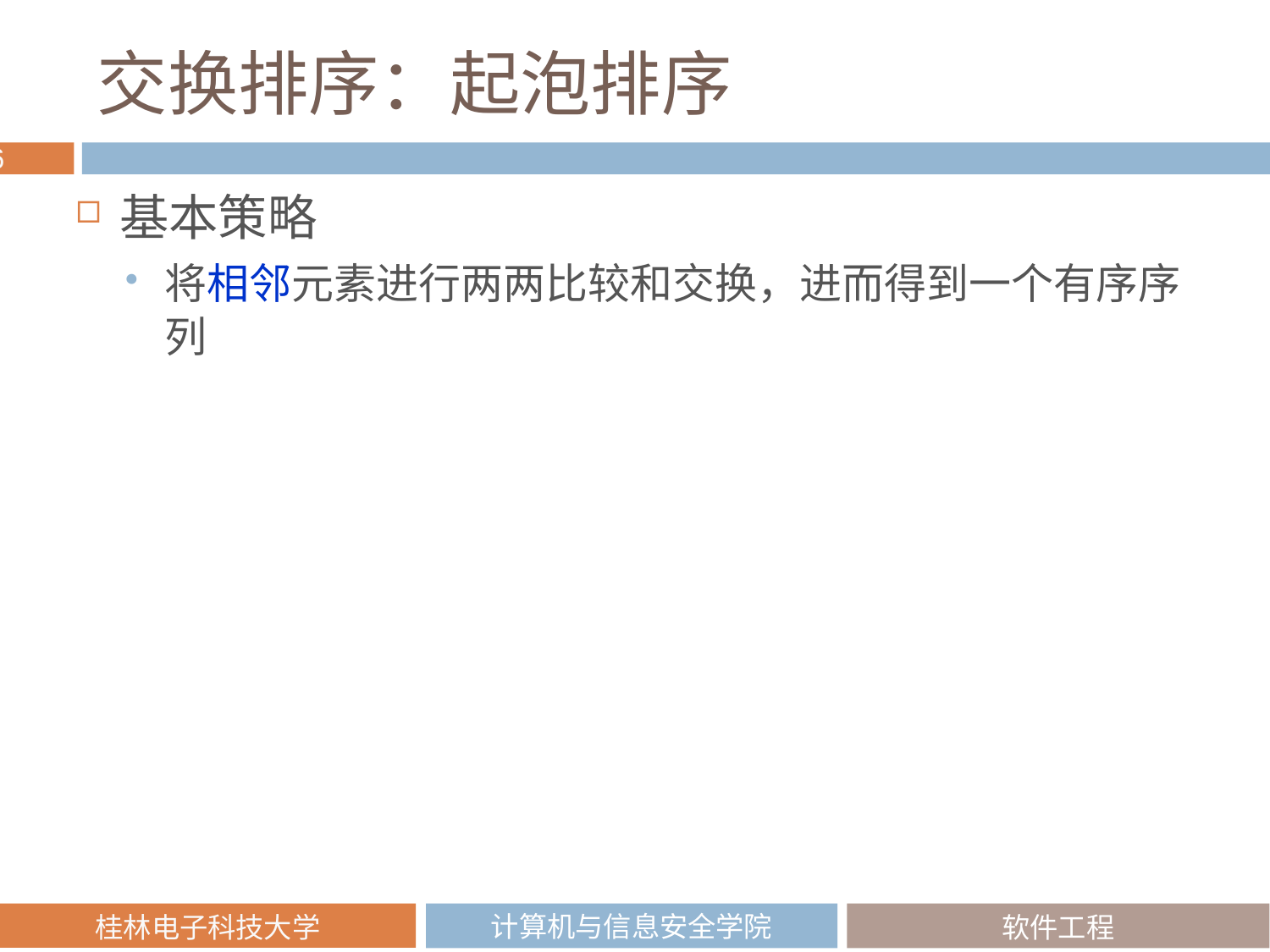

# 交换排序：起泡排序
基本策略
将相邻元素进行两两比较和交换，进而得到一个有序序列